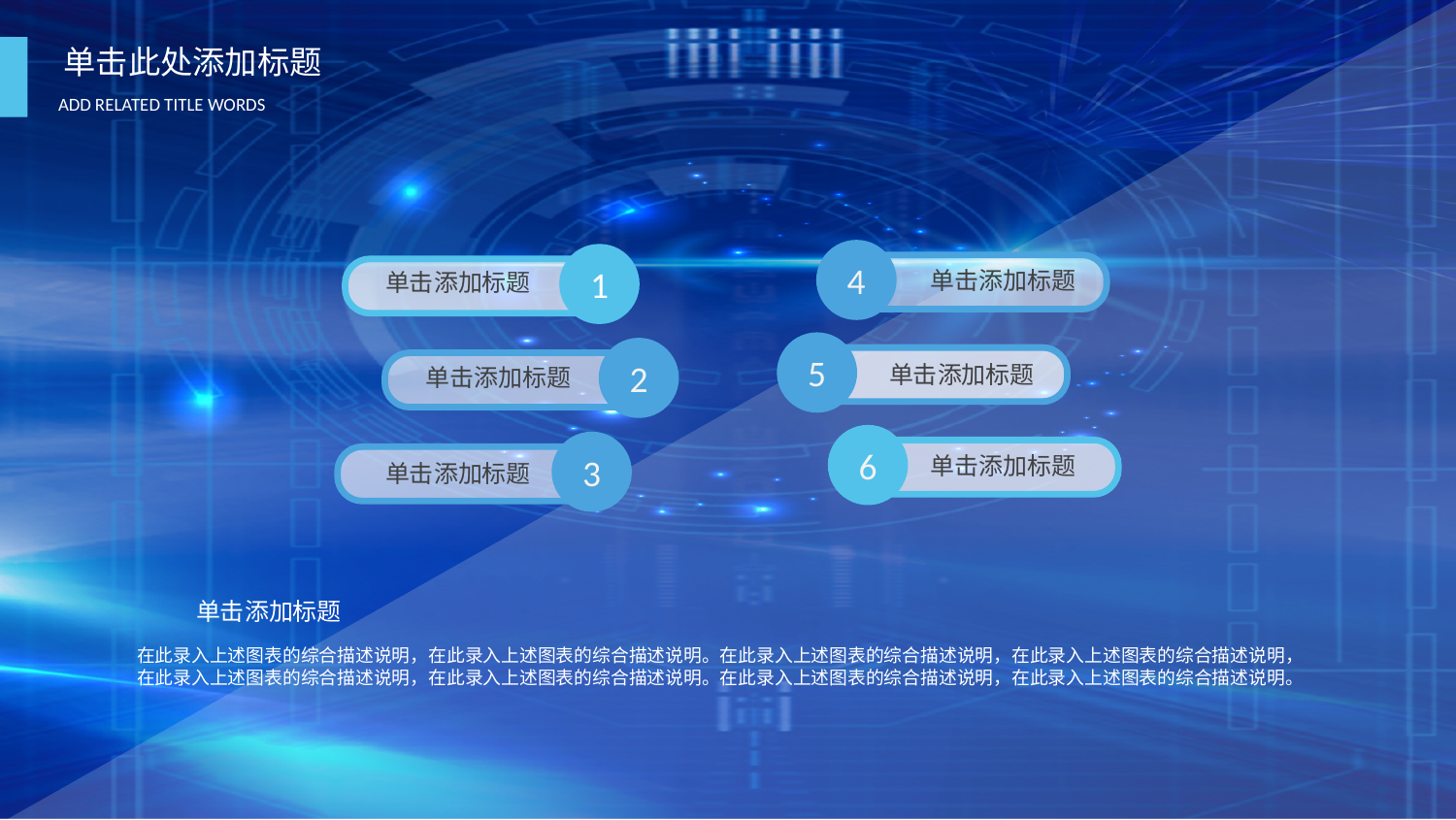

4

单击添加标题
1

单击添加标题
5

单击添加标题
2

单击添加标题
6

单击添加标题
3

单击添加标题
单击添加标题
在此录入上述图表的综合描述说明，在此录入上述图表的综合描述说明。在此录入上述图表的综合描述说明，在此录入上述图表的综合描述说明，在此录入上述图表的综合描述说明，在此录入上述图表的综合描述说明。在此录入上述图表的综合描述说明，在此录入上述图表的综合描述说明。